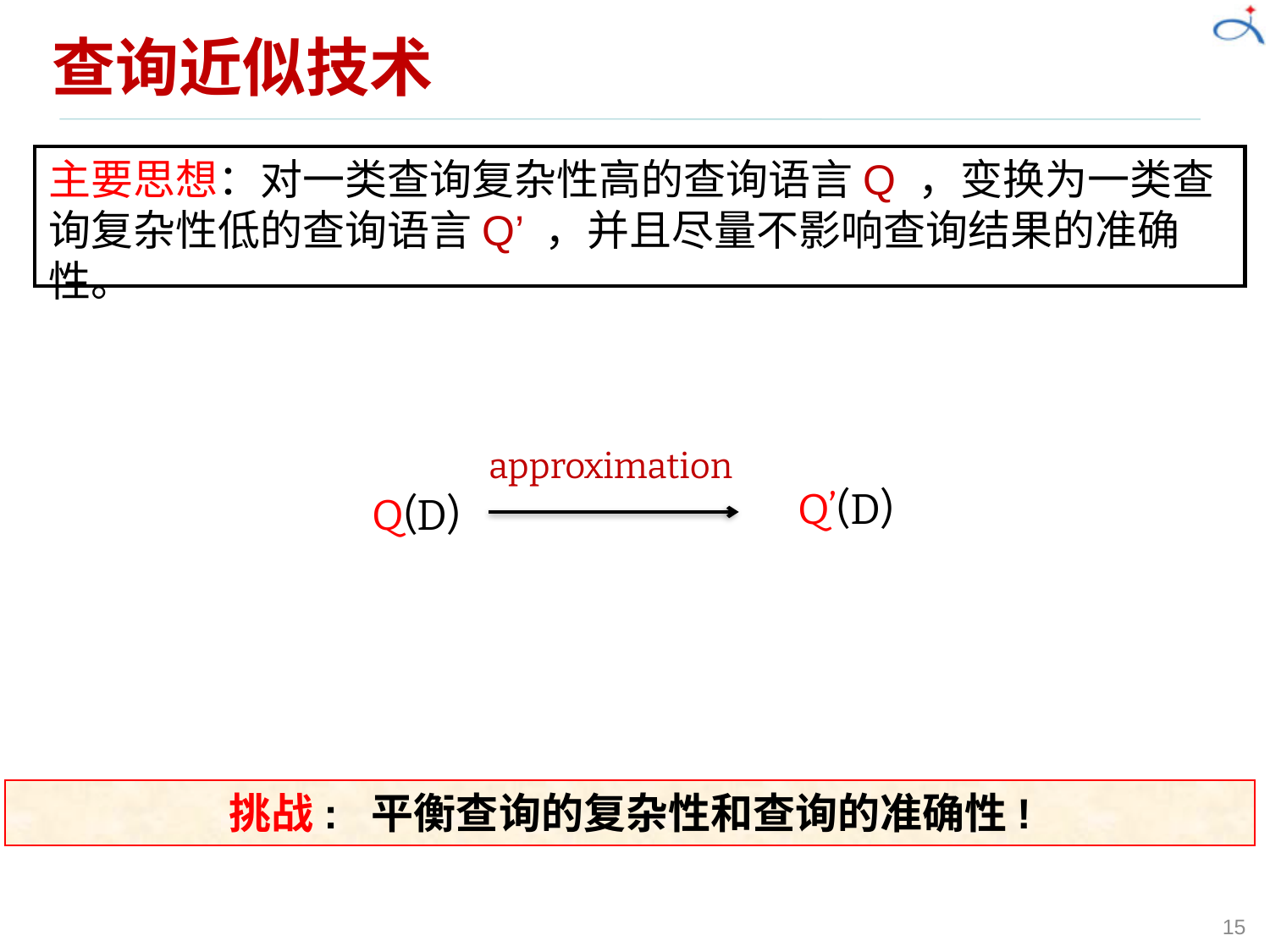

# 查询近似技术
主要思想：对一类查询复杂性高的查询语言Q ，变换为一类查询复杂性低的查询语言Q’ ，并且尽量不影响查询结果的准确性。
 approximation
Q’(D)
Q(D)
挑战:  平衡查询的复杂性和查询的准确性!
15